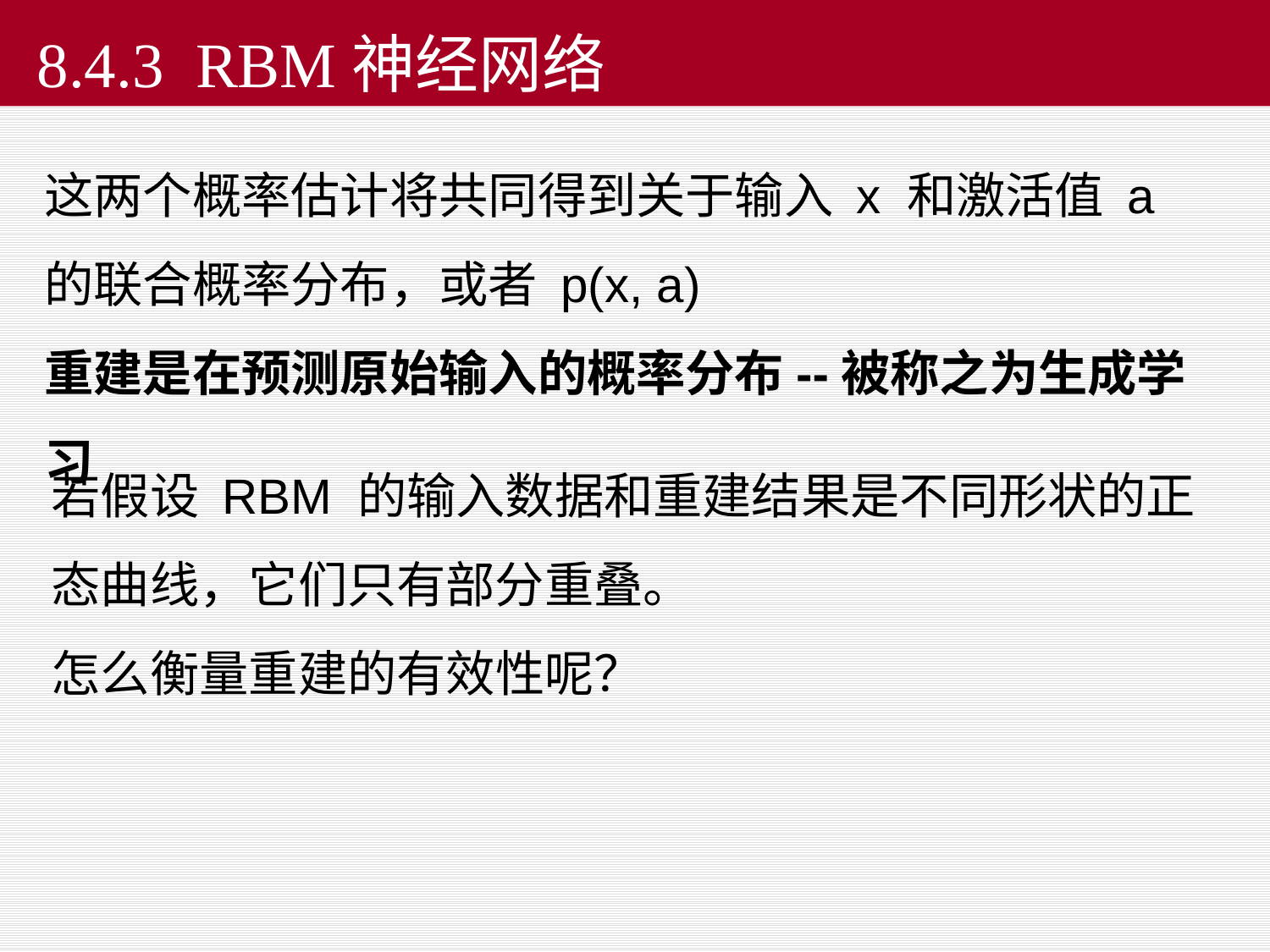

8.4.3  RBM神经网络
这两个概率估计将共同得到关于输入 x 和激活值 a 的联合概率分布，或者 p(x, a)
重建是在预测原始输入的概率分布--被称之为生成学习
若假设 RBM 的输入数据和重建结果是不同形状的正态曲线，它们只有部分重叠。
怎么衡量重建的有效性呢？